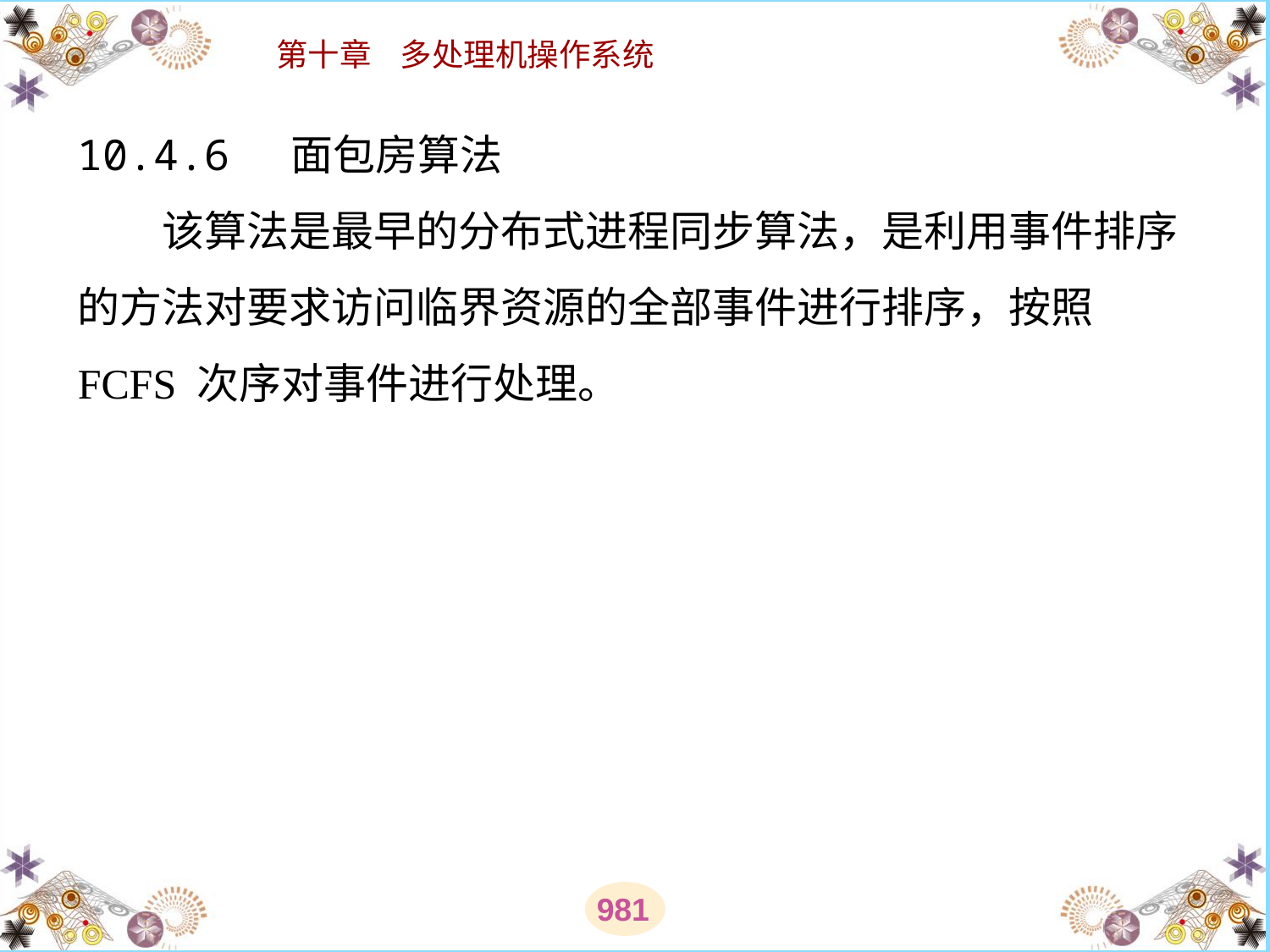

# 10.4.6  面包房算法 　　该算法是最早的分布式进程同步算法，是利用事件排序的方法对要求访问临界资源的全部事件进行排序，按照FCFS 次序对事件进行处理。